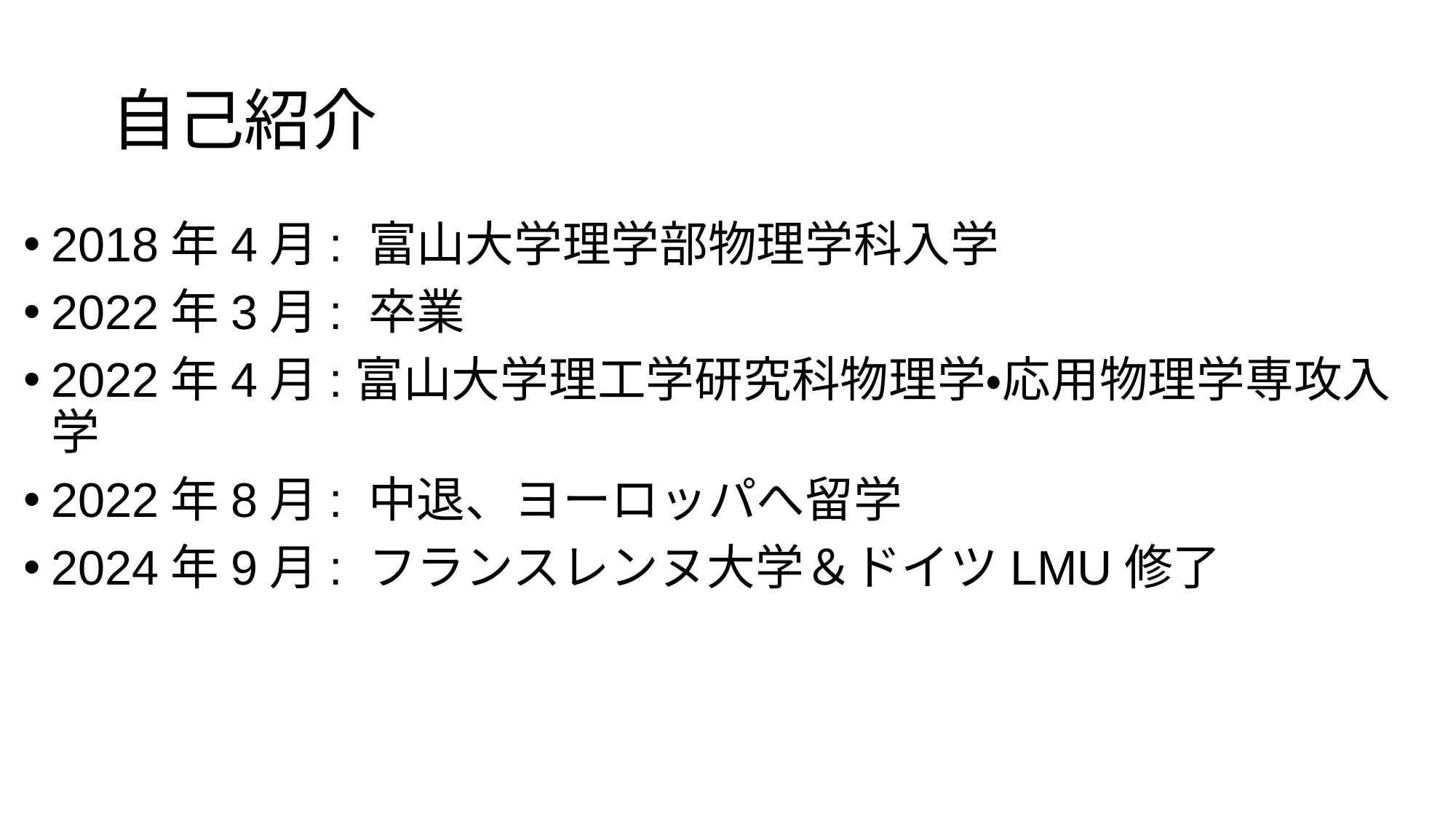

# 自己紹介
2018年4月: 富山大学理学部物理学科入学
2022年3月: 卒業
2022年4月:富山大学理工学研究科物理学・応用物理学専攻入学
2022年8月: 中退、ヨーロッパへ留学
2024年9月: フランスレンヌ大学＆ドイツLMU修了